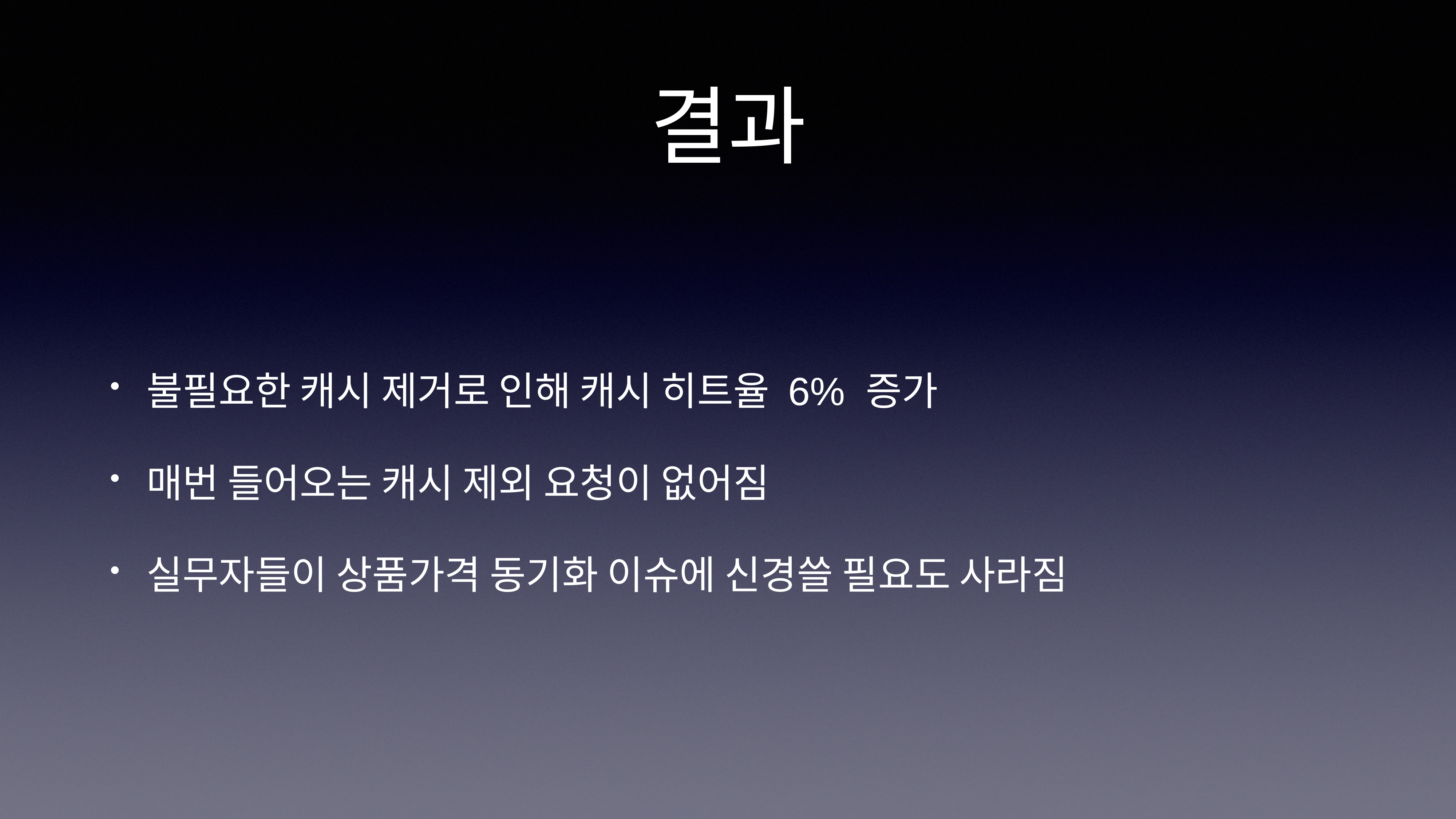

# 결과
불필요한 캐시 제거로 인해 캐시 히트율 6% 증가
매번 들어오는 캐시 제외 요청이 없어짐
실무자들이 상품가격 동기화 이슈에 신경쓸 필요도 사라짐